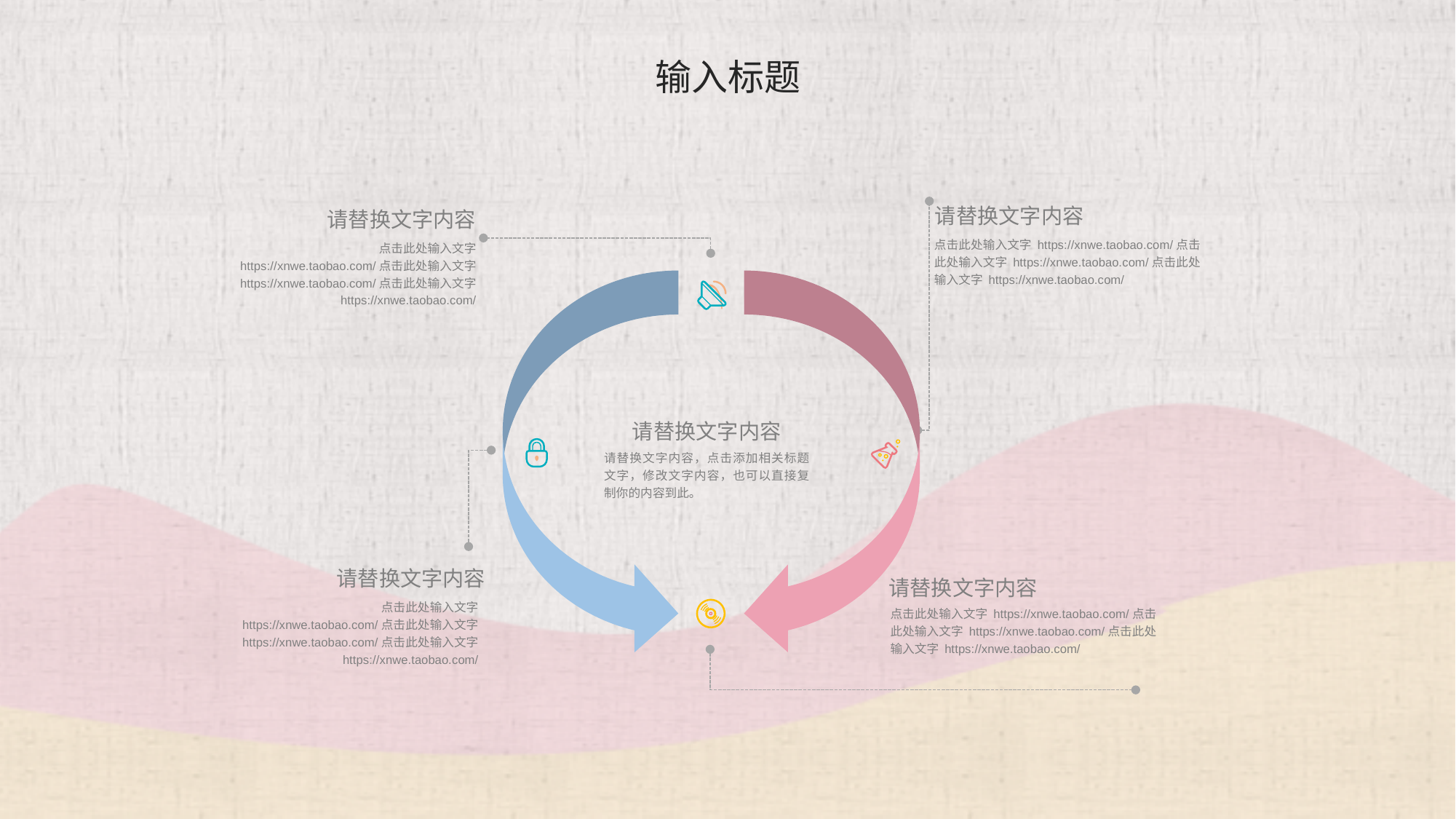

# 输入标题

请替换文字内容
点击此处输入文字 https://xnwe.taobao.com/点击此处输入文字 https://xnwe.taobao.com/点击此处输入文字 https://xnwe.taobao.com/

请替换文字内容
点击此处输入文字 https://xnwe.taobao.com/点击此处输入文字 https://xnwe.taobao.com/点击此处输入文字 https://xnwe.taobao.com/

请替换文字内容

请替换文字内容，点击添加相关标题文字，修改文字内容，也可以直接复制你的内容到此。

请替换文字内容
点击此处输入文字 https://xnwe.taobao.com/点击此处输入文字 https://xnwe.taobao.com/点击此处输入文字 https://xnwe.taobao.com/
请替换文字内容
点击此处输入文字 https://xnwe.taobao.com/点击此处输入文字 https://xnwe.taobao.com/点击此处输入文字 https://xnwe.taobao.com/